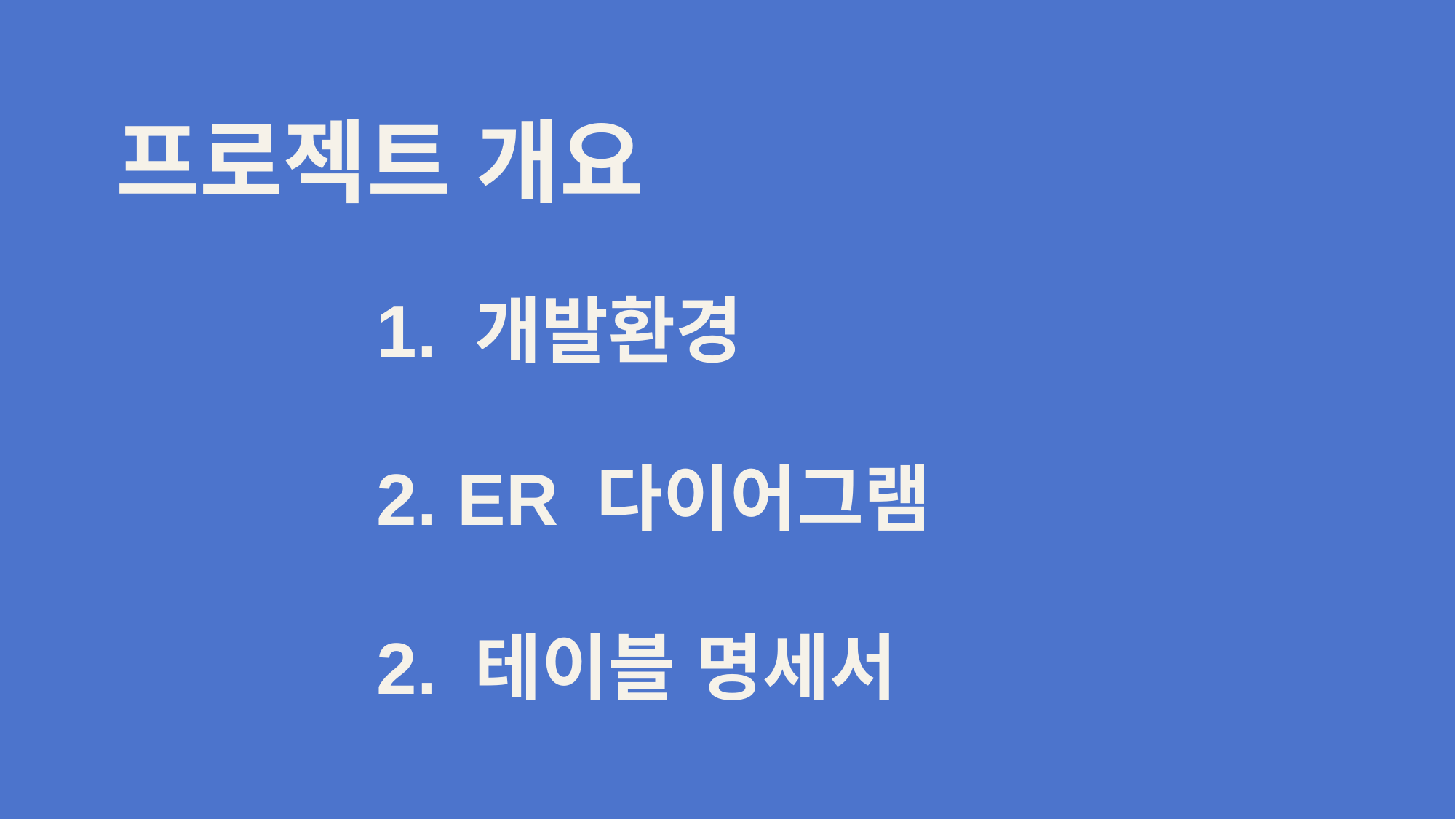

# 프로젝트 개요
1. 개발환경
2. ER 다이어그램
2. 테이블 명세서